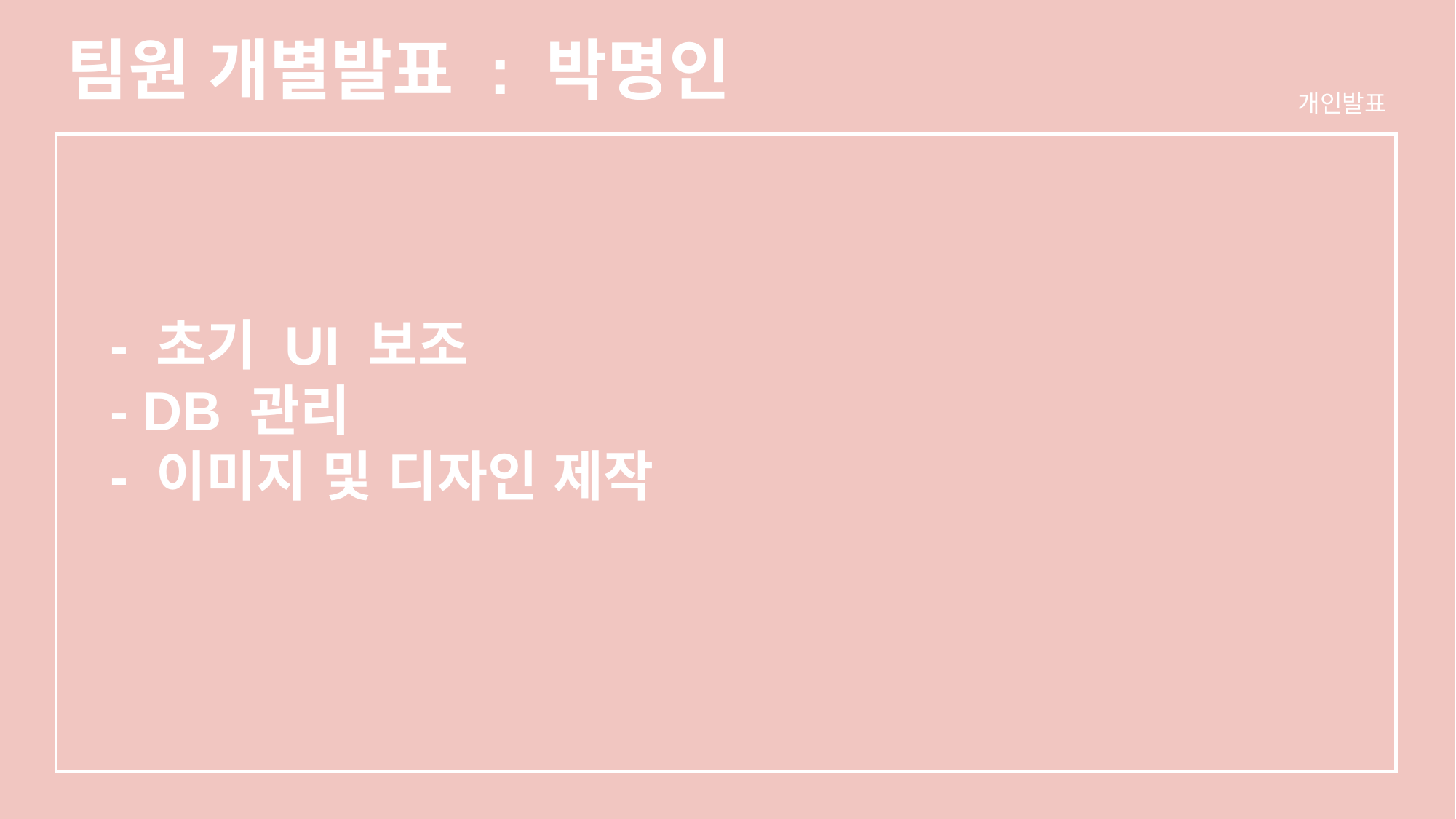

팀원 개별발표 : 박명인
개인발표

- 초기 UI 보조
- DB 관리
- 이미지 및 디자인 제작